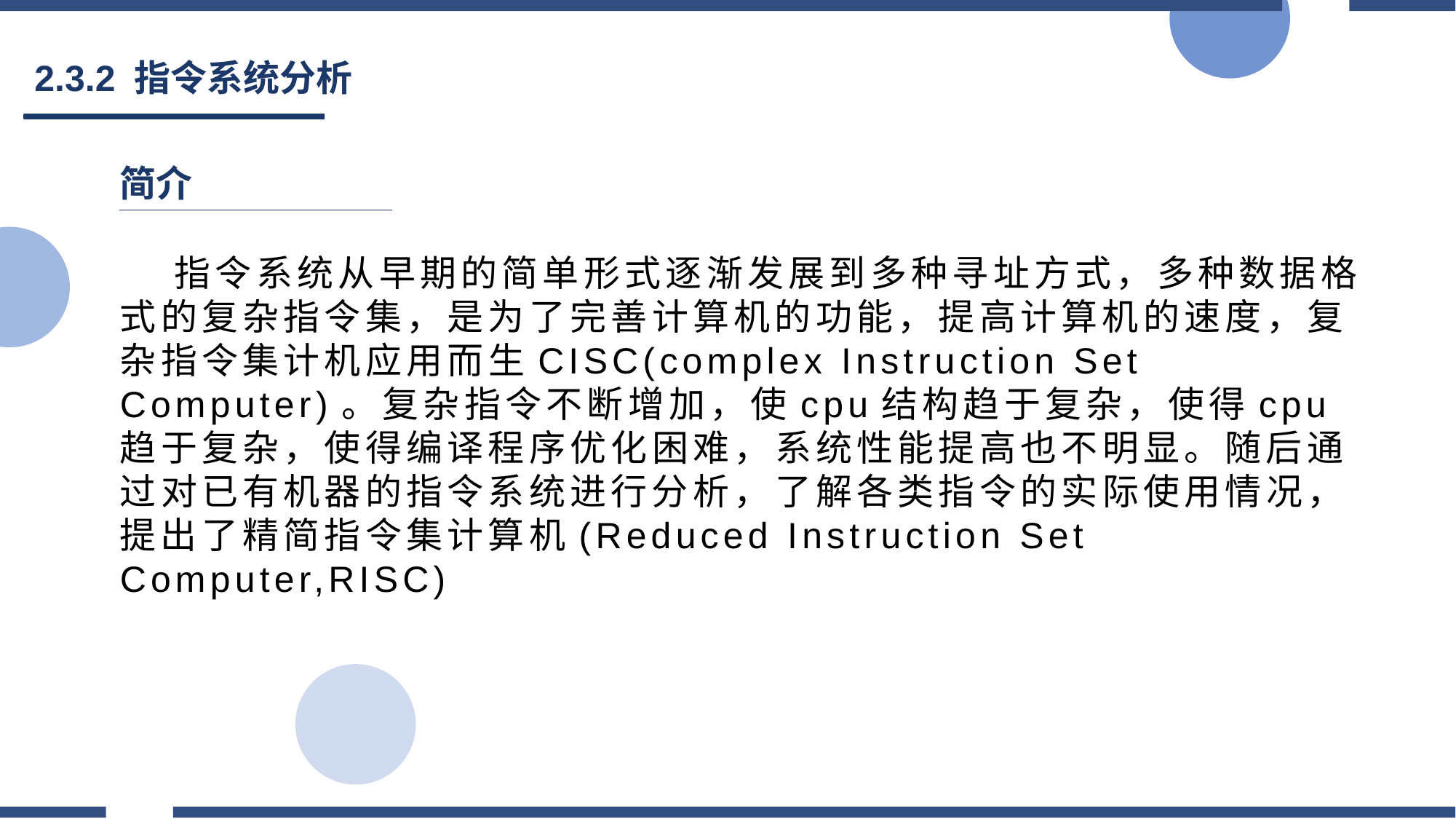

# 2.3.2 指令系统分析
简介
指令系统从早期的简单形式逐渐发展到多种寻址方式，多种数据格式的复杂指令集，是为了完善计算机的功能，提高计算机的速度，复杂指令集计机应用而生CISC(complex Instruction Set Computer)。复杂指令不断增加，使cpu结构趋于复杂，使得cpu趋于复杂，使得编译程序优化困难，系统性能提高也不明显。随后通过对已有机器的指令系统进行分析，了解各类指令的实际使用情况，提出了精简指令集计算机(Reduced Instruction Set Computer,RISC)